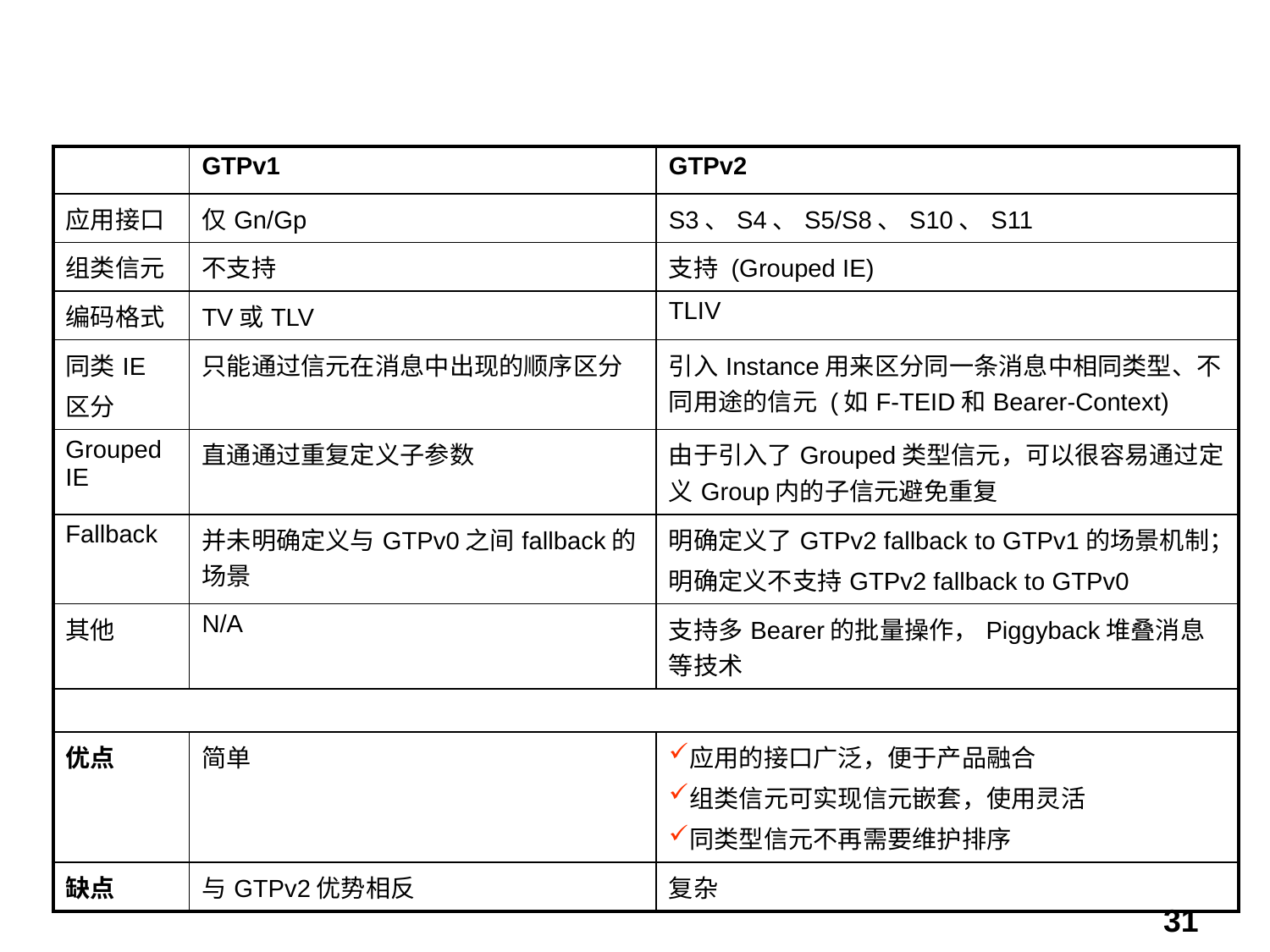

# GTPv1和GTPv2版本的比较 (控制面)（2/6）
|  | GTPv1 | GTPv2 |
| --- | --- | --- |
| 应用接口 | 仅Gn/Gp | S3、S4、S5/S8、S10、S11 |
| 组类信元 | 不支持 | 支持 (Grouped IE) |
| 编码格式 | TV或TLV | TLIV |
| 同类IE 区分 | 只能通过信元在消息中出现的顺序区分 | 引入Instance用来区分同一条消息中相同类型、不同用途的信元 (如F-TEID和Bearer-Context) |
| Grouped IE | 直通通过重复定义子参数 | 由于引入了Grouped类型信元，可以很容易通过定义Group内的子信元避免重复 |
| Fallback | 并未明确定义与GTPv0之间fallback的场景 | 明确定义了GTPv2 fallback to GTPv1的场景机制； 明确定义不支持GTPv2 fallback to GTPv0 |
| 其他 | N/A | 支持多Bearer的批量操作，Piggyback堆叠消息等技术 |
|  |  |  |
| 优点 | 简单 | 应用的接口广泛，便于产品融合 组类信元可实现信元嵌套，使用灵活 同类型信元不再需要维护排序 |
| 缺点 | 与GTPv2优势相反 | 复杂 |
Page 31